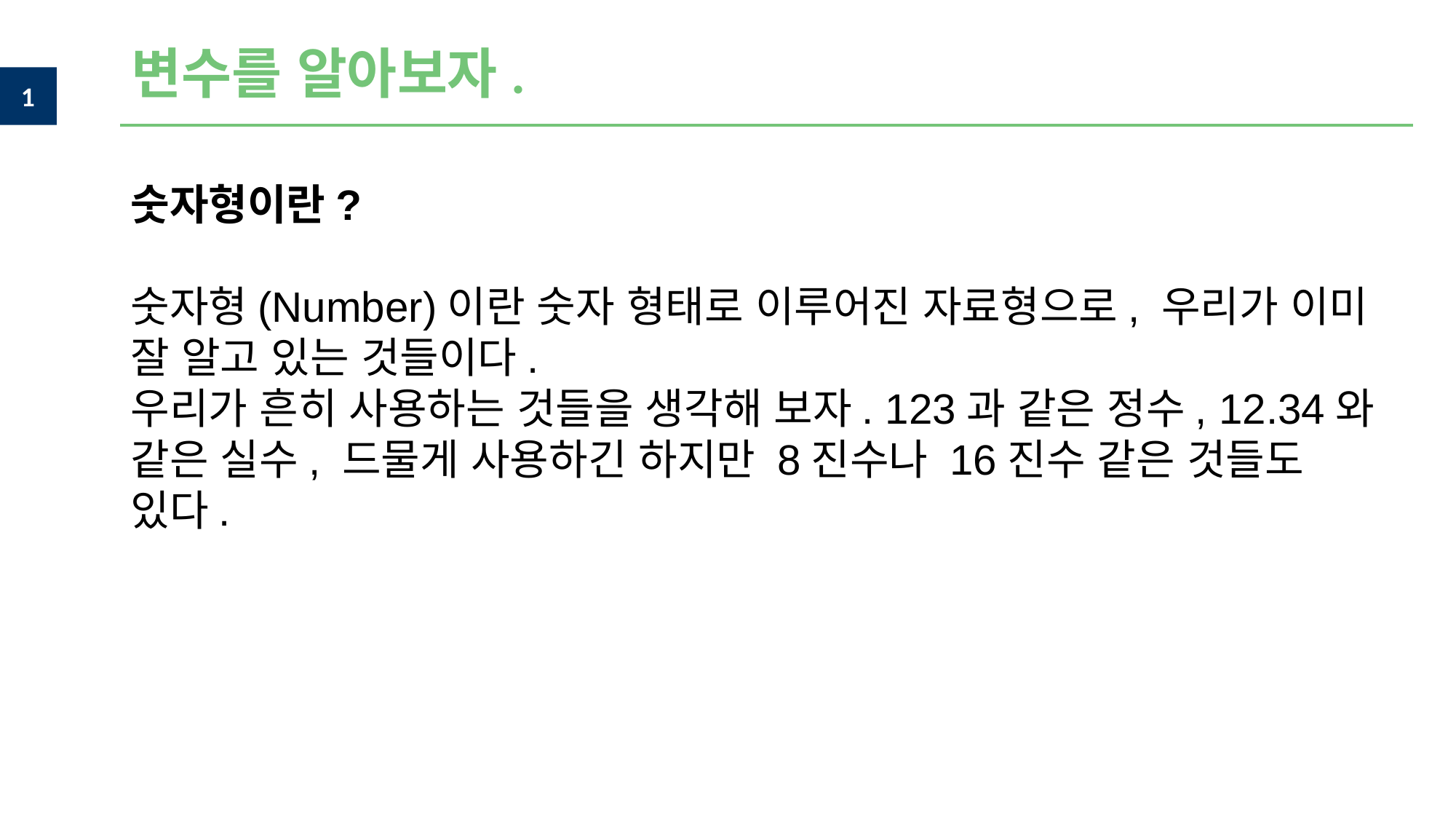

변수를 알아보자.
숫자형이란?

숫자형(Number)이란 숫자 형태로 이루어진 자료형으로, 우리가 이미 잘 알고 있는 것들이다.
우리가 흔히 사용하는 것들을 생각해 보자. 123과 같은 정수, 12.34와 같은 실수, 드물게 사용하긴 하지만 8진수나 16진수 같은 것들도 있다.